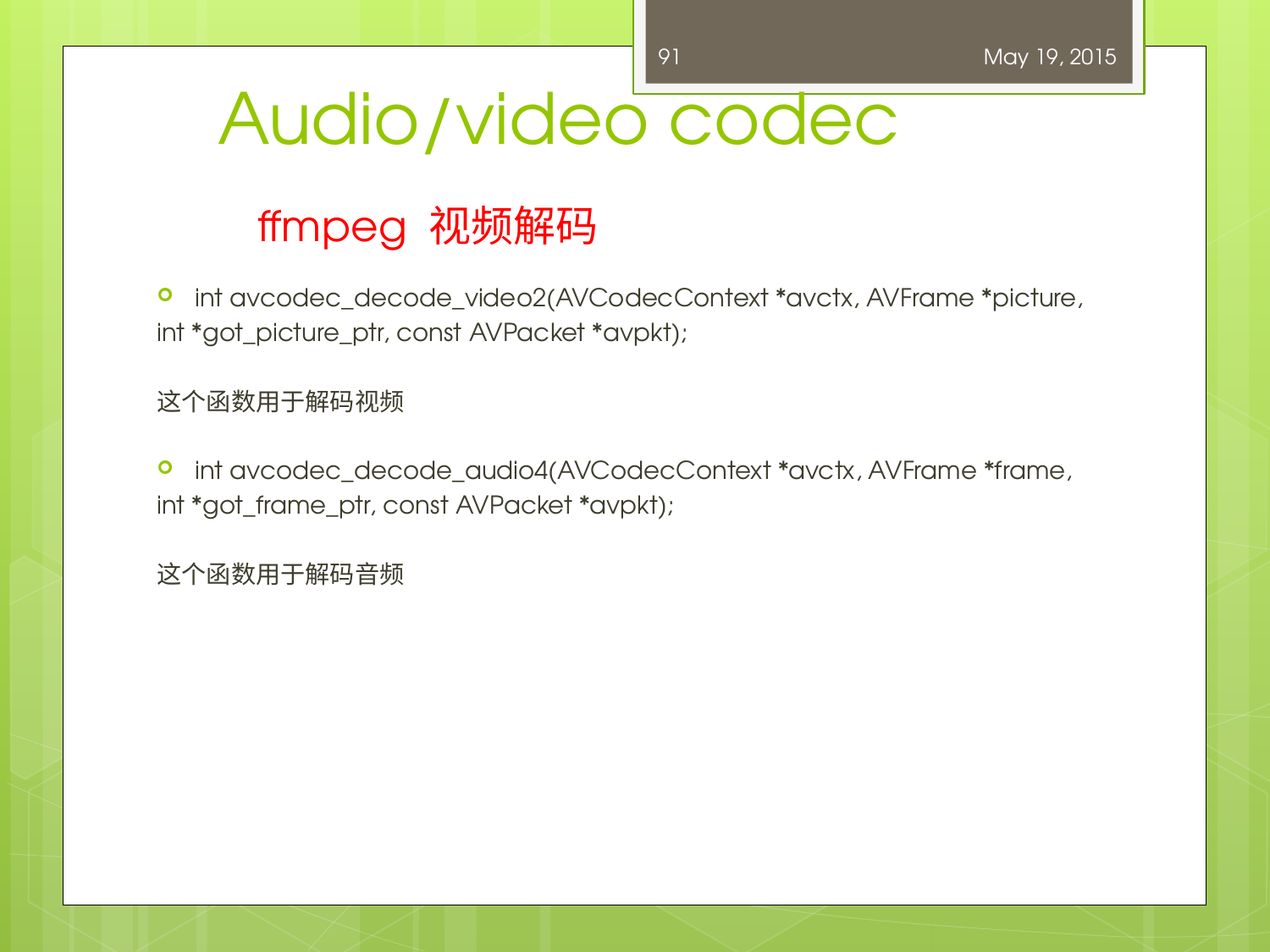

91
May 19, 2015
# Audio/video codec
ffmpeg 视频解码
int avcodec_decode_video2(AVCodecContext *avctx, AVFrame *picture,
int *got_picture_ptr, const AVPacket *avpkt);

这个函数用于解码视频

int avcodec_decode_audio4(AVCodecContext *avctx, AVFrame *frame,
int *got_frame_ptr, const AVPacket *avpkt);

这个函数用于解码音频